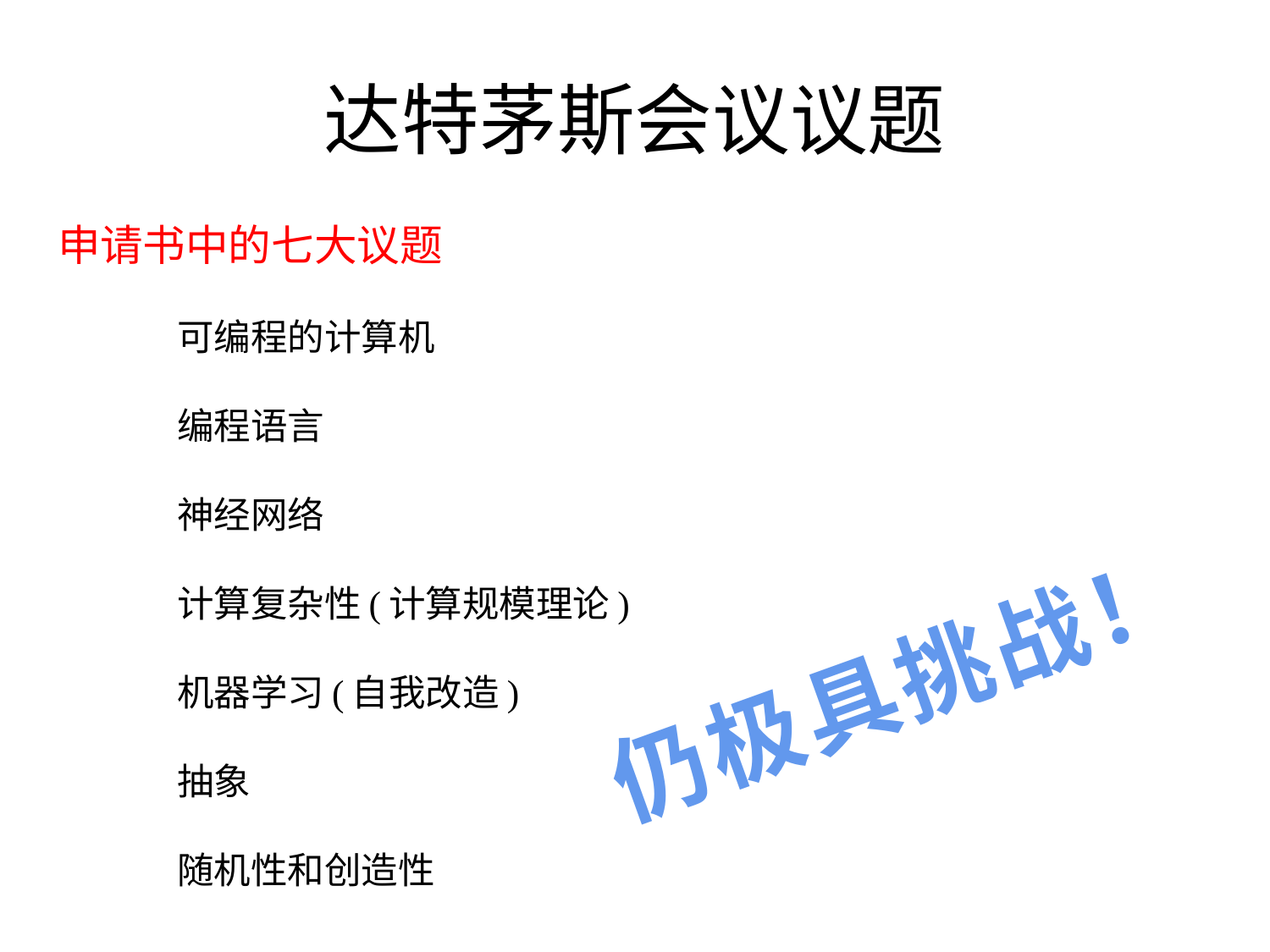

# 达特茅斯会议议题
申请书中的七大议题
可编程的计算机
编程语言
神经网络
计算复杂性(计算规模理论)
机器学习(自我改造)
抽象
随机性和创造性

仍极具挑战！